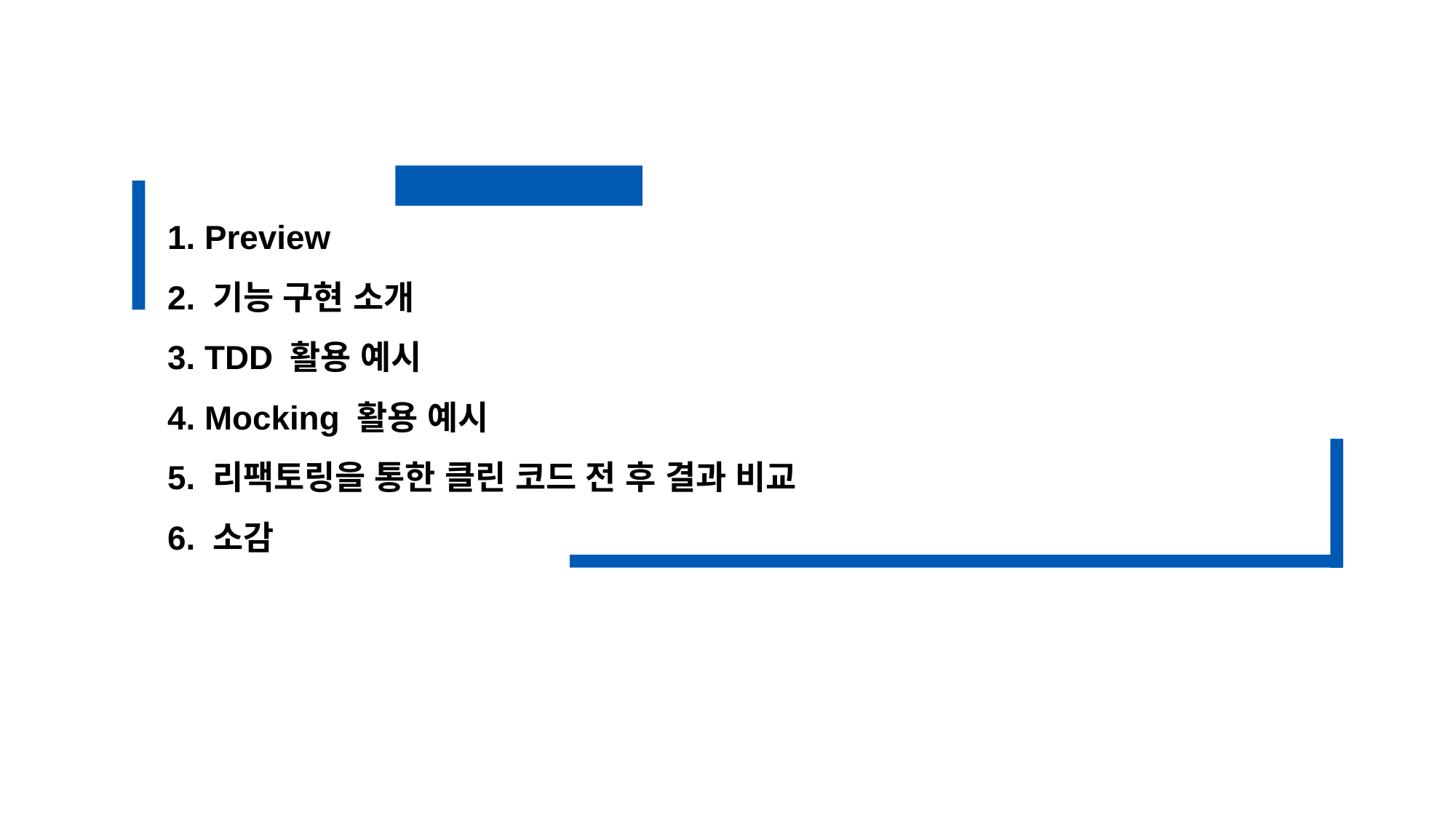

1. Preview
2. 기능 구현 소개
3. TDD 활용 예시
4. Mocking 활용 예시
5. 리팩토링을 통한 클린 코드 전 후 결과 비교
6. 소감